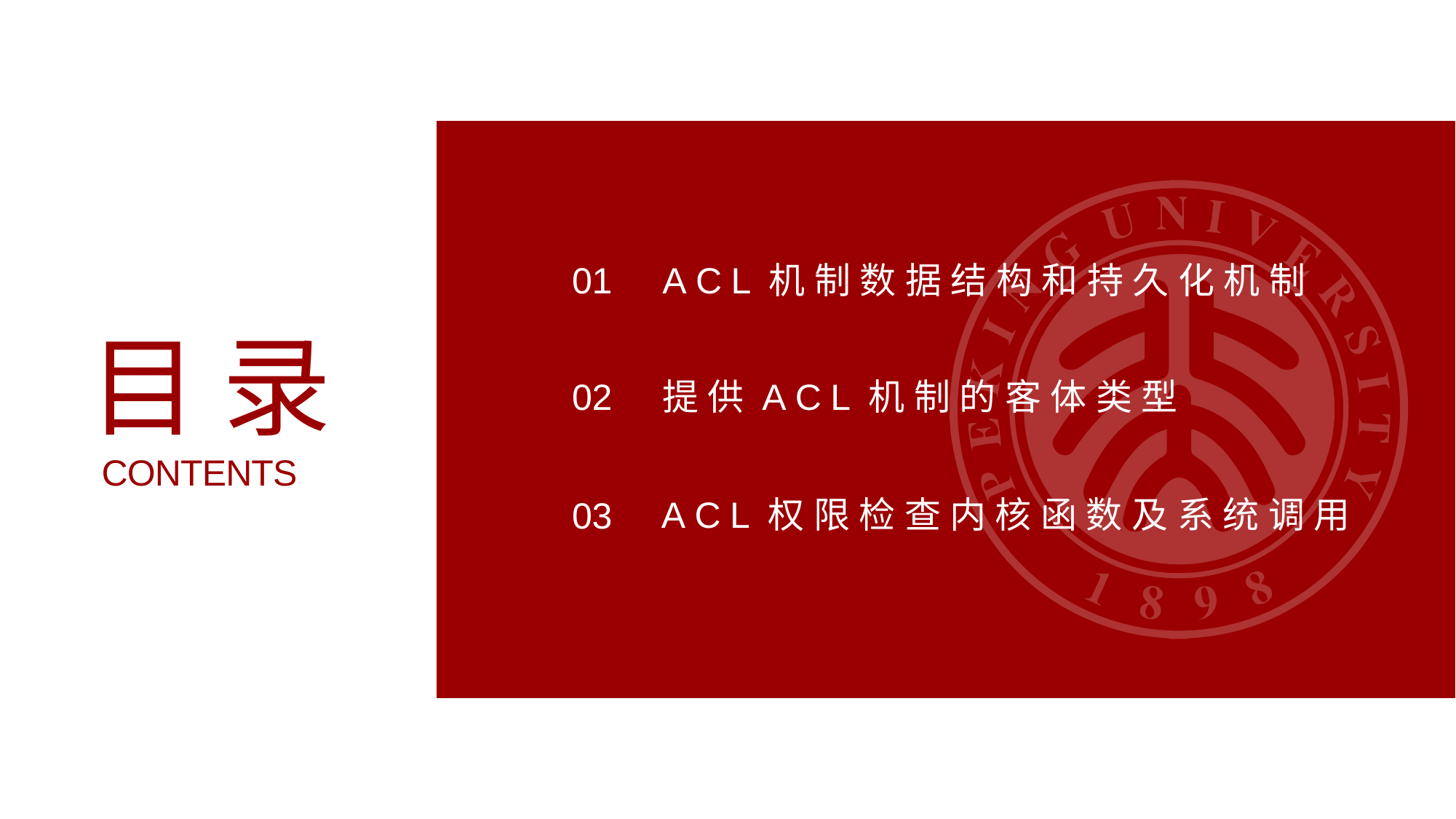

01
ACL机制数据结构和持久化机制
目录
CONTENTS
02
提供ACL机制的客体类型
ACL权限检查内核函数及系统调用
03